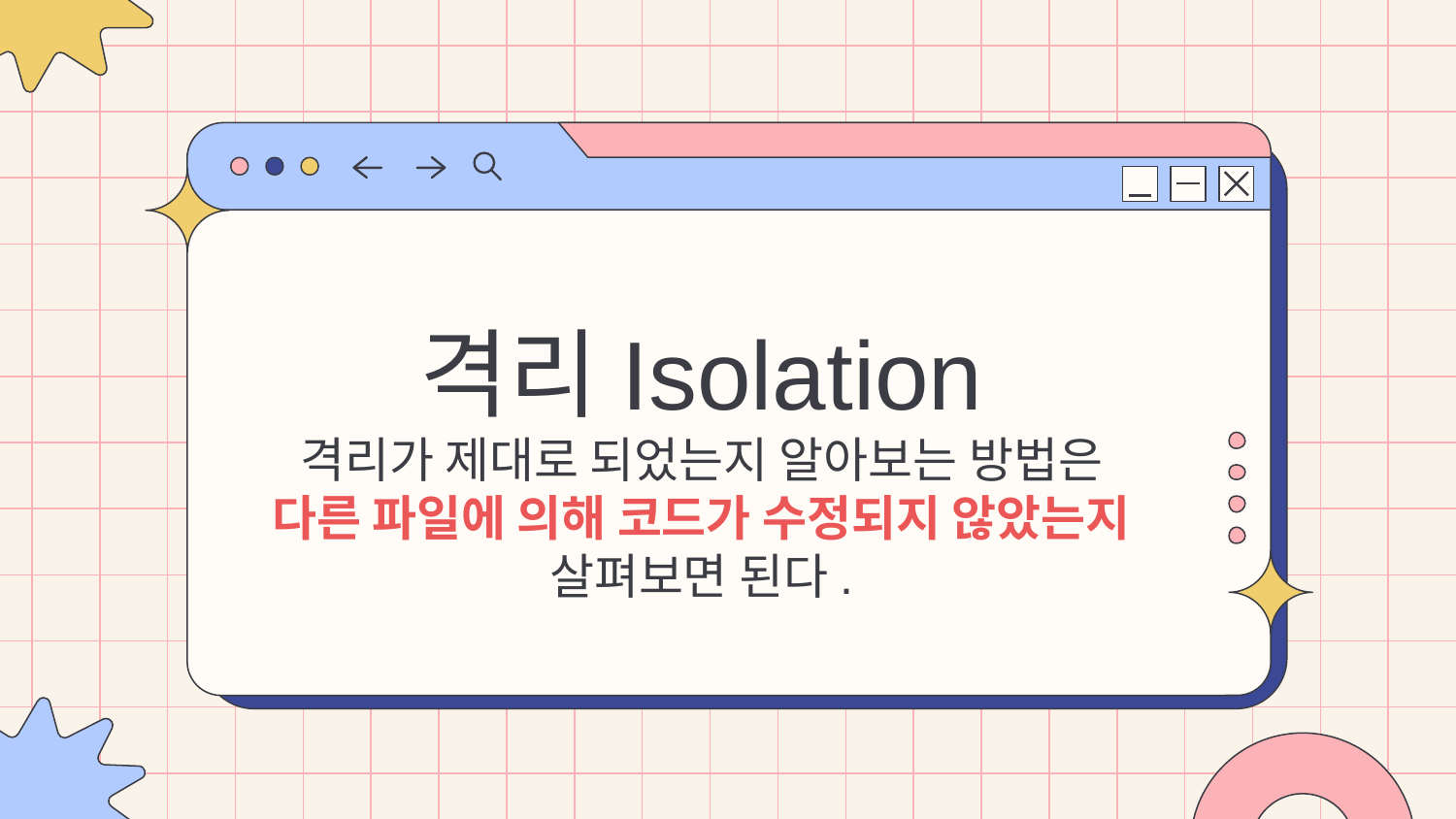

# 격리Isolation
격리가 제대로 되었는지 알아보는 방법은
다른 파일에 의해 코드가 수정되지 않았는지
살펴보면 된다.